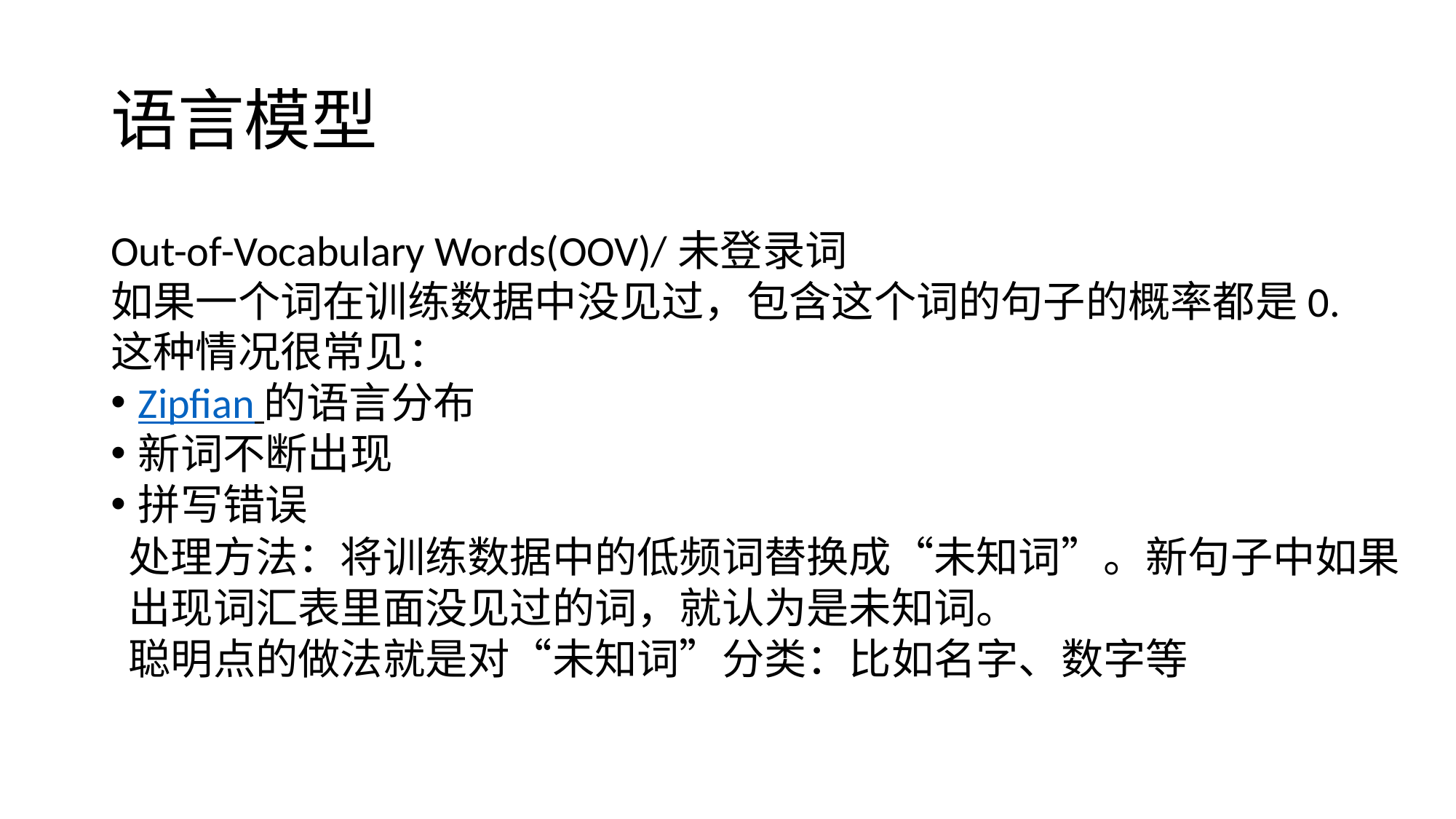

# 语言模型
Out-of-Vocabulary Words(OOV)/未登录词
如果一个词在训练数据中没见过，包含这个词的句子的概率都是0.
这种情况很常见：
Zipfian 的语言分布
新词不断出现
拼写错误

处理方法：将训练数据中的低频词替换成“未知词”。新句子中如果
出现词汇表里面没见过的词，就认为是未知词。
聪明点的做法就是对“未知词”分类：比如名字、数字等